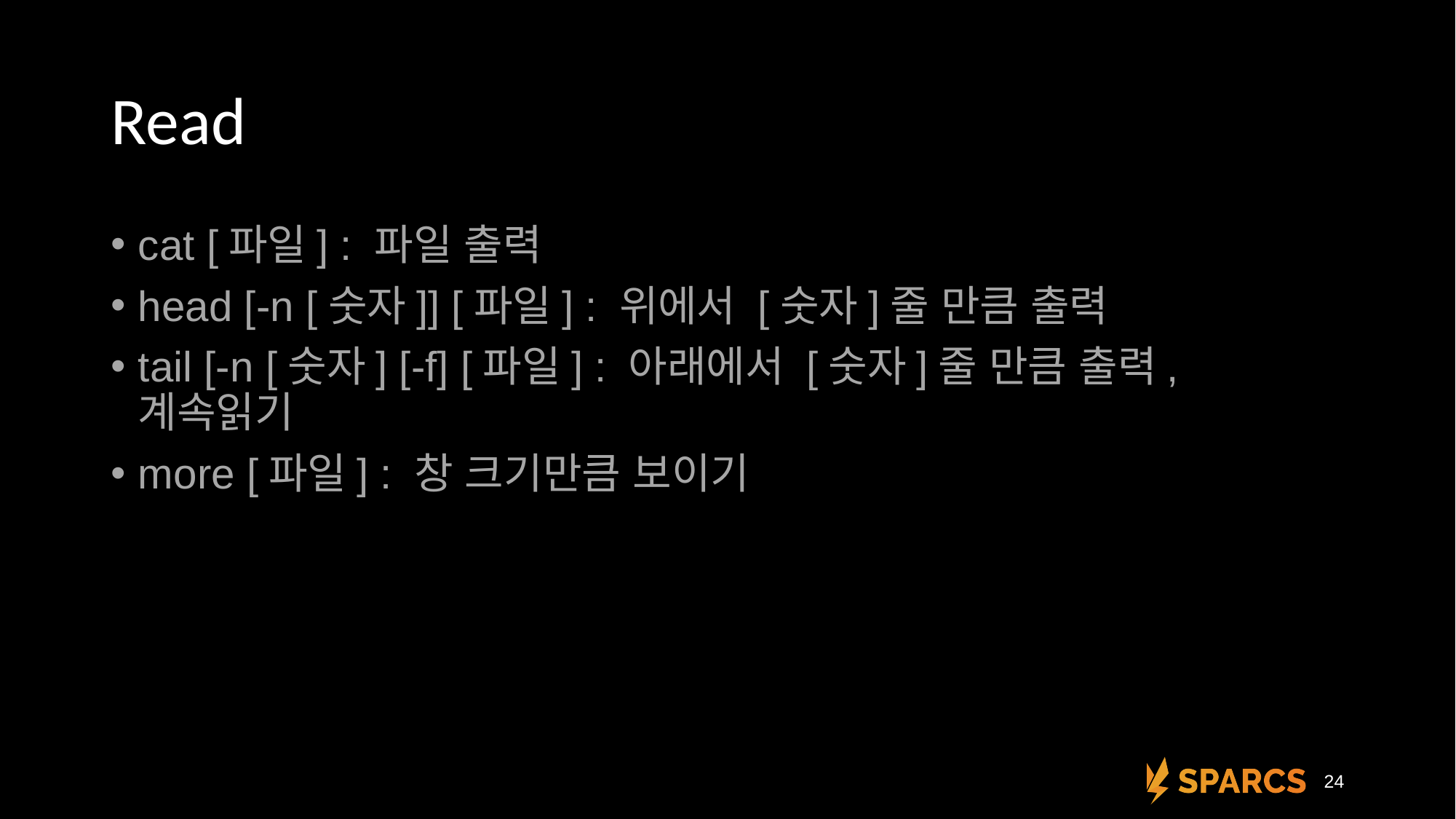

# Read
cat [파일] : 파일 출력
head [-n [숫자]] [파일] : 위에서 [숫자]줄 만큼 출력
tail [-n [숫자] [-f] [파일] : 아래에서 [숫자]줄 만큼 출력, 계속읽기
more [파일] : 창 크기만큼 보이기

24